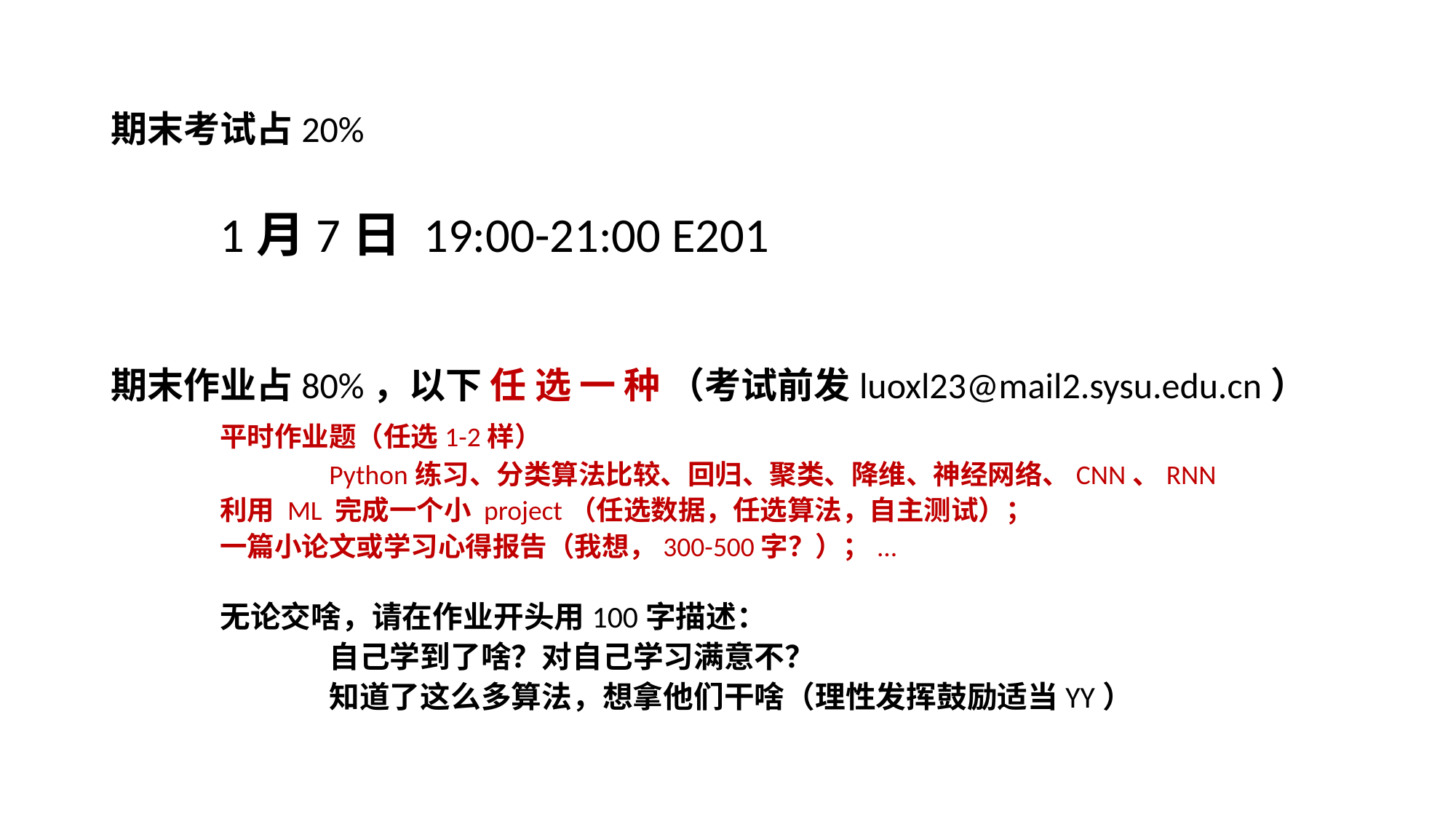

# 期末考试占20% 1月7日 19:00-21:00 E201 期末作业占80%，以下 任 选 一 种 （考试前发luoxl23@mail2.sysu.edu.cn） 平时作业题（任选1-2样） Python练习、分类算法比较、回归、聚类、降维、神经网络、CNN、RNN 利用 ML 完成一个小 project（任选数据，任选算法，自主测试）； 一篇小论文或学习心得报告（我想，300-500字？）；... 无论交啥，请在作业开头用100字描述： 自己学到了啥？对自己学习满意不？ 知道了这么多算法，想拿他们干啥（理性发挥鼓励适当YY）